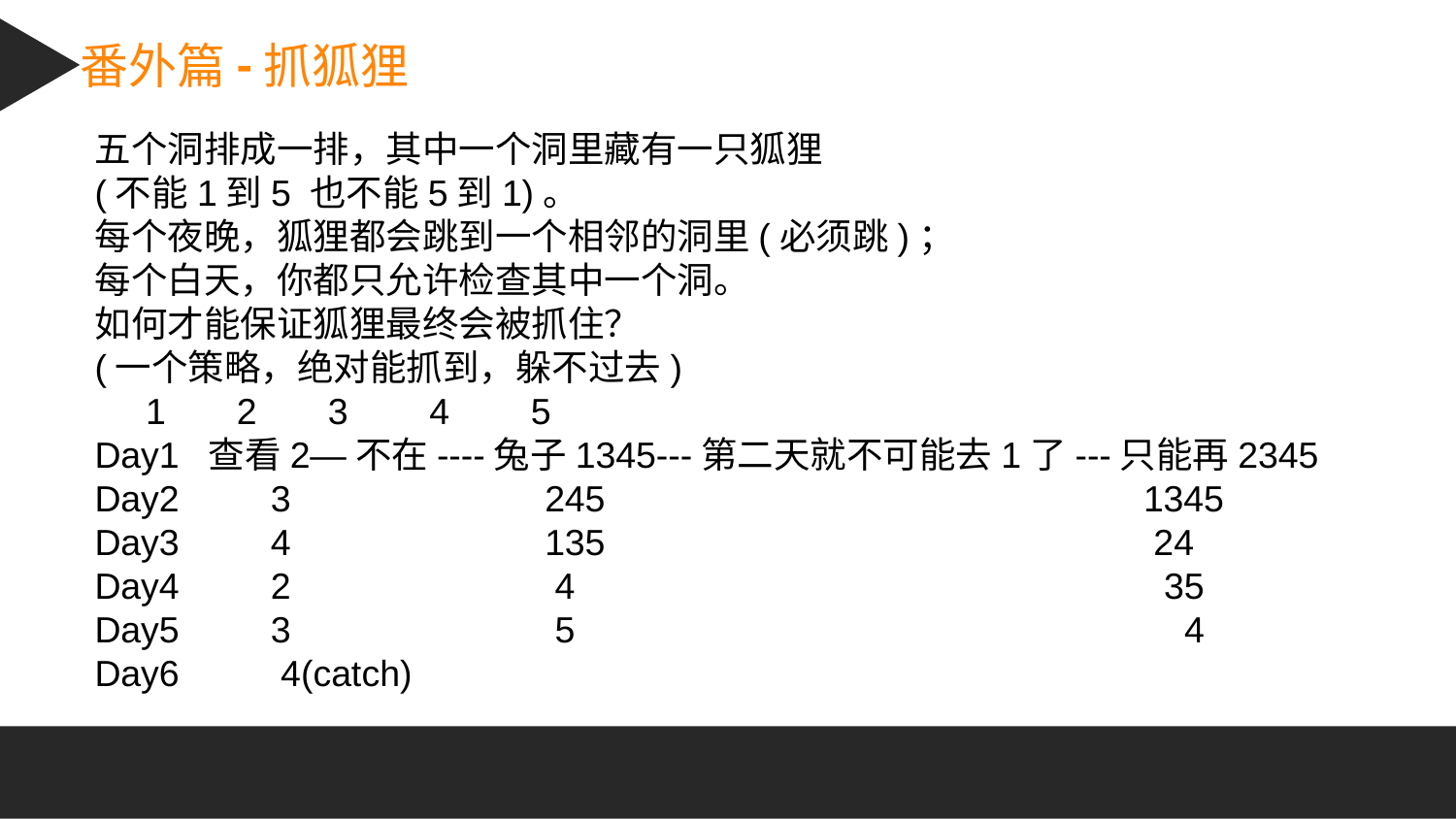

番外篇-抓狐狸
五个洞排成一排，其中一个洞里藏有一只狐狸
(不能1到5 也不能5到1)。
每个夜晚，狐狸都会跳到一个相邻的洞里(必须跳)；
每个白天，你都只允许检查其中一个洞。
如何才能保证狐狸最终会被抓住？
(一个策略，绝对能抓到，躲不过去)
     1       2       3        4        5
Day1  查看2—不在----兔子1345---第二天就不可能去1了---只能再2345
Day2         3                         245                                                     1345
Day3         4                         135                                                      24
Day4         2                          4                                                          35
Day5         3                          5                                                            4
Day6          4(catch)